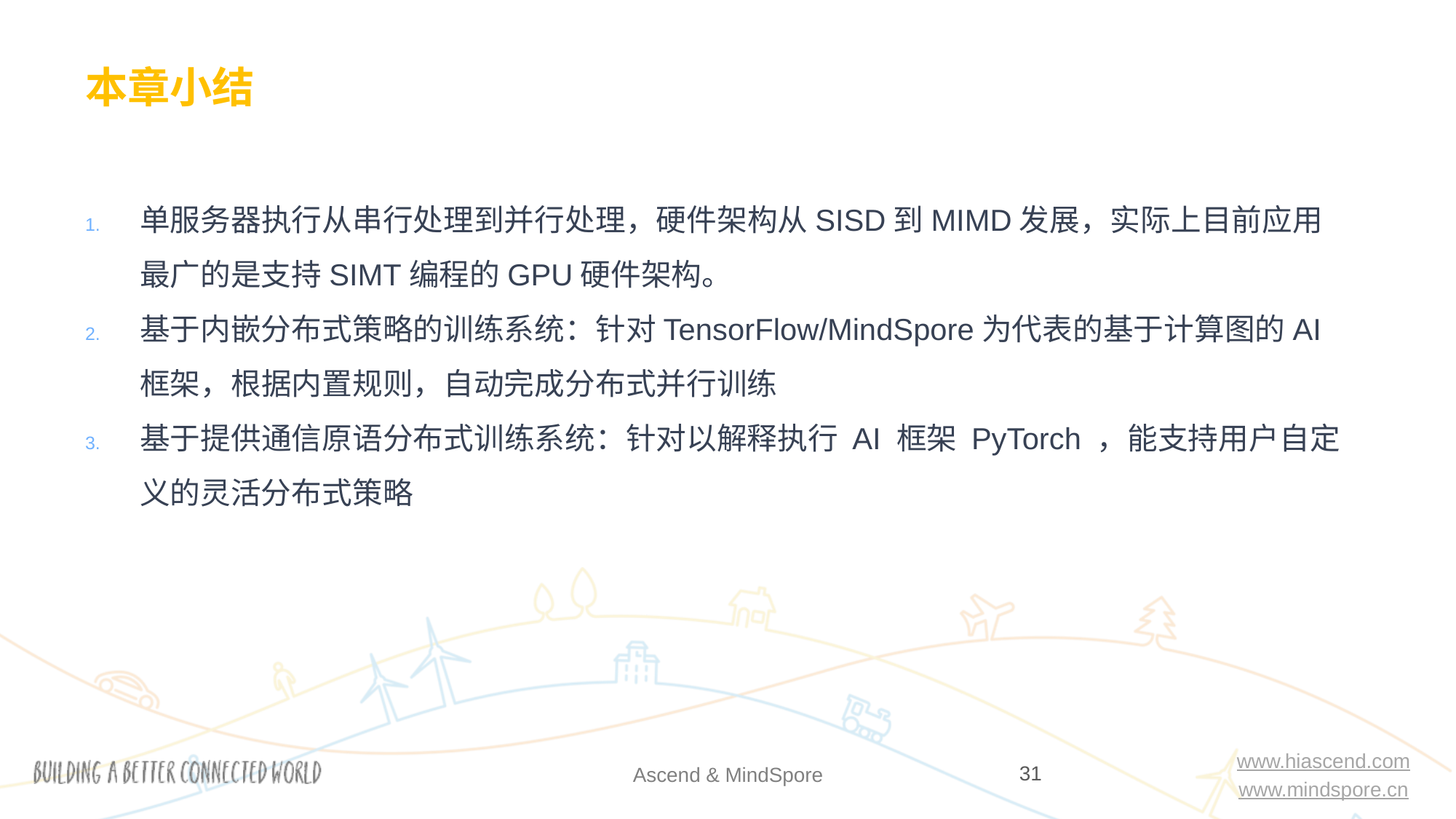

# 本章小结
单服务器执行从串行处理到并行处理，硬件架构从SISD到MIMD发展，实际上目前应用最广的是支持SIMT编程的GPU硬件架构。
基于内嵌分布式策略的训练系统：针对TensorFlow/MindSpore为代表的基于计算图的AI框架，根据内置规则，自动完成分布式并行训练
基于提供通信原语分布式训练系统：针对以解释执行 AI 框架 PyTorch ，能支持用户自定义的灵活分布式策略